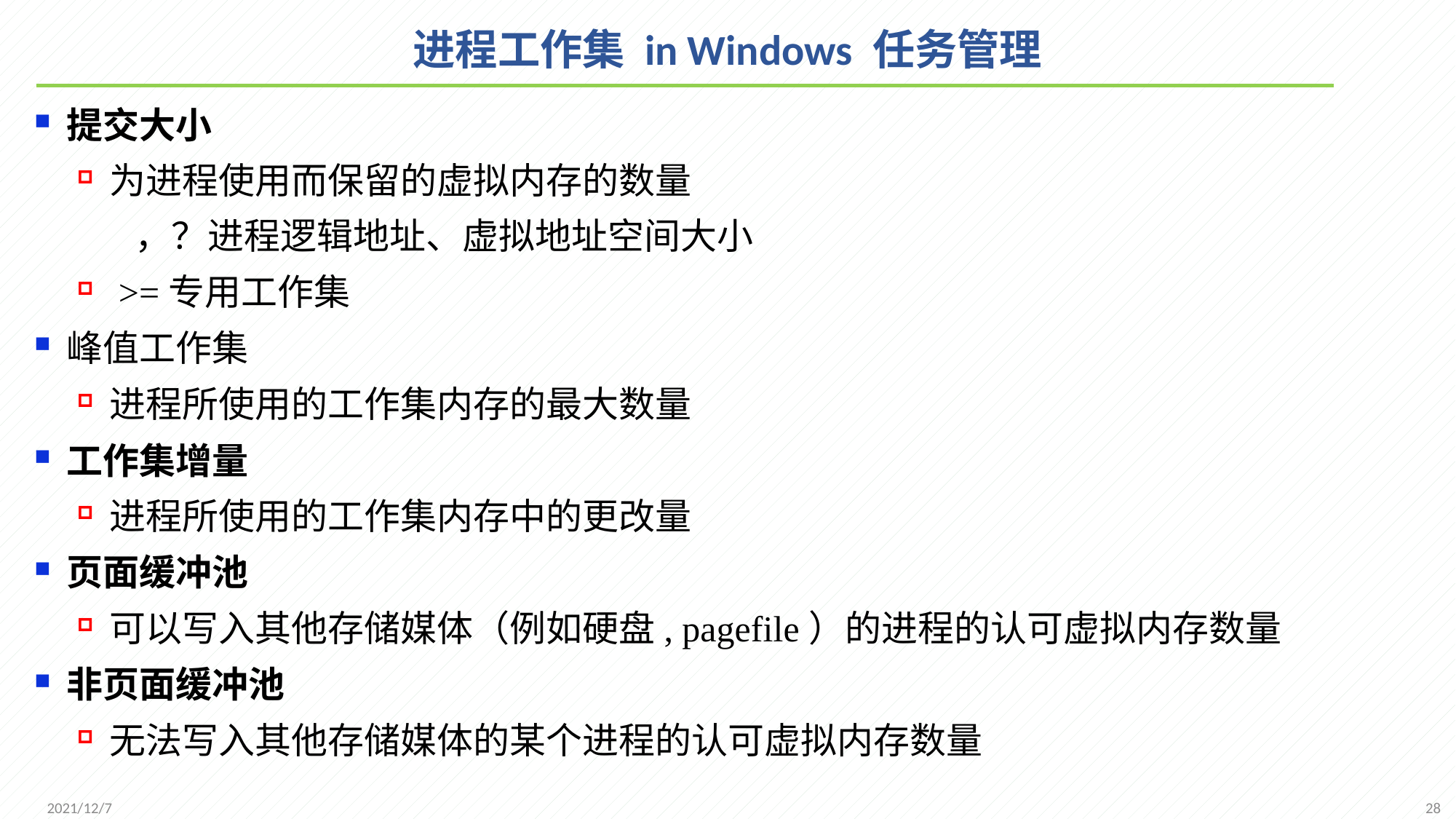

# 进程工作集 in Windows 任务管理
提交大小
为进程使用而保留的虚拟内存的数量
      ，？进程逻辑地址、虚拟地址空间大小
 >=专用工作集
峰值工作集
进程所使用的工作集内存的最大数量
工作集增量
进程所使用的工作集内存中的更改量
页面缓冲池
可以写入其他存储媒体（例如硬盘, pagefile）的进程的认可虚拟内存数量
非页面缓冲池
无法写入其他存储媒体的某个进程的认可虚拟内存数量

28
2021/12/7